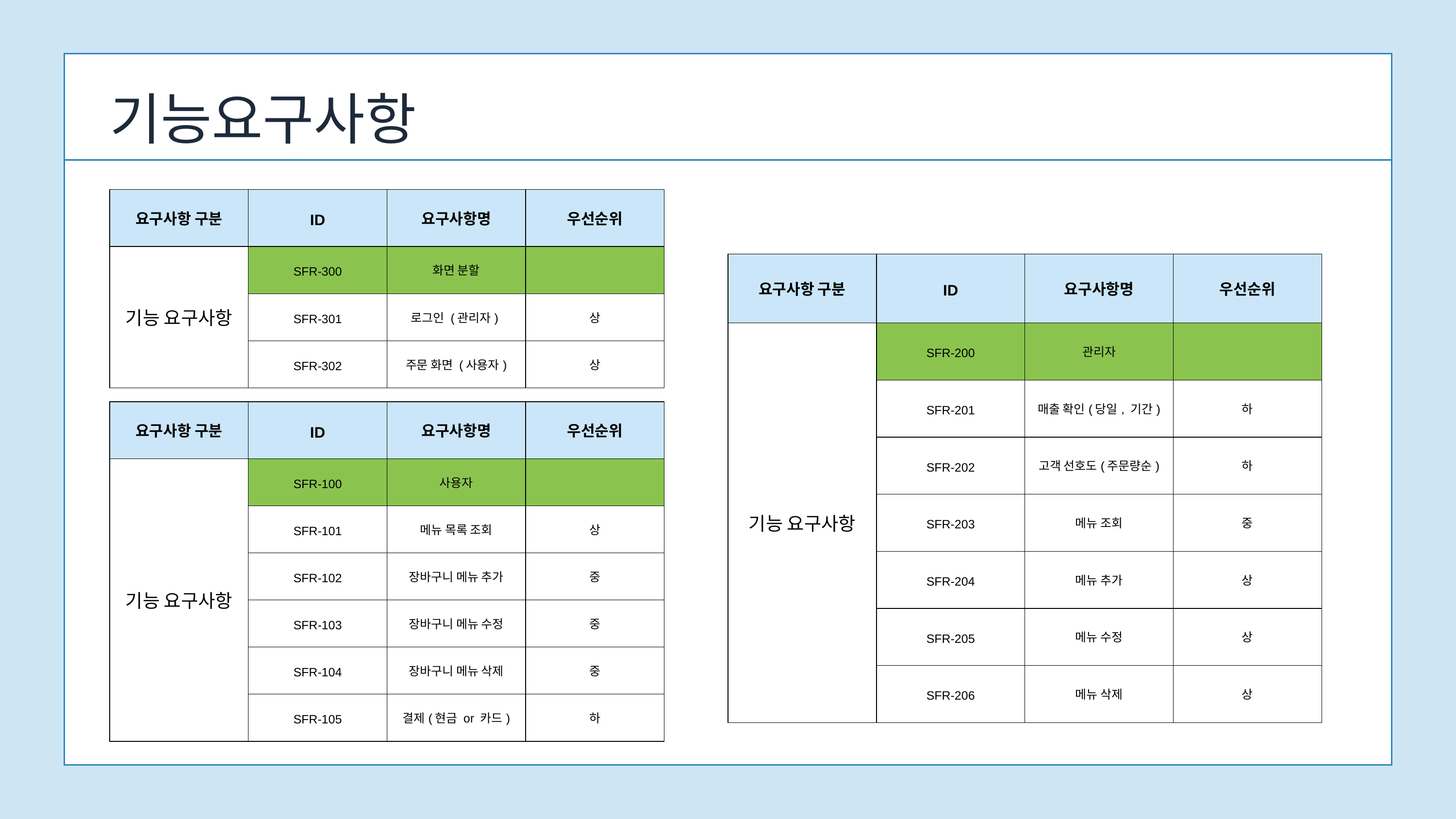

기능요구사항

| 요구사항 구분 | ID | 요구사항명 | 우선순위 |
| --- | --- | --- | --- |
| 기능 요구사항 | SFR-300 | 화면 분할 |  |
| 기능 요구사항 | SFR-301 | 로그인 (관리자) | 상 |
| 기능 요구사항 | SFR-302 | 주문 화면 (사용자) | 상 |
| 요구사항 구분 | ID | 요구사항명 | 우선순위 |
| --- | --- | --- | --- |
| 기능 요구사항 | SFR-200 | 관리자 |  |
| 기능 요구사항 | SFR-201 | 매출 확인(당일, 기간) | 하 |
| 기능 요구사항 | SFR-202 | 고객 선호도(주문량순) | 하 |
| 기능 요구사항 | SFR-203 | 메뉴 조회 | 중 |
| 기능 요구사항 | SFR-204 | 메뉴 추가 | 상 |
| 기능 요구사항 | SFR-205 | 메뉴 수정 | 상 |
| 기능 요구사항 | SFR-206 | 메뉴 삭제 | 상 |
| 요구사항 구분 | ID | 요구사항명 | 우선순위 |
| --- | --- | --- | --- |
| 기능 요구사항 | SFR-100 | 사용자 |  |
| 기능 요구사항 | SFR-101 | 메뉴 목록 조회 | 상 |
| 기능 요구사항 | SFR-102 | 장바구니 메뉴 추가 | 중 |
| 기능 요구사항 | SFR-103 | 장바구니 메뉴 수정 | 중 |
| 기능 요구사항 | SFR-104 | 장바구니 메뉴 삭제 | 중 |
| 기능 요구사항 | SFR-105 | 결제(현금 or 카드) | 하 |